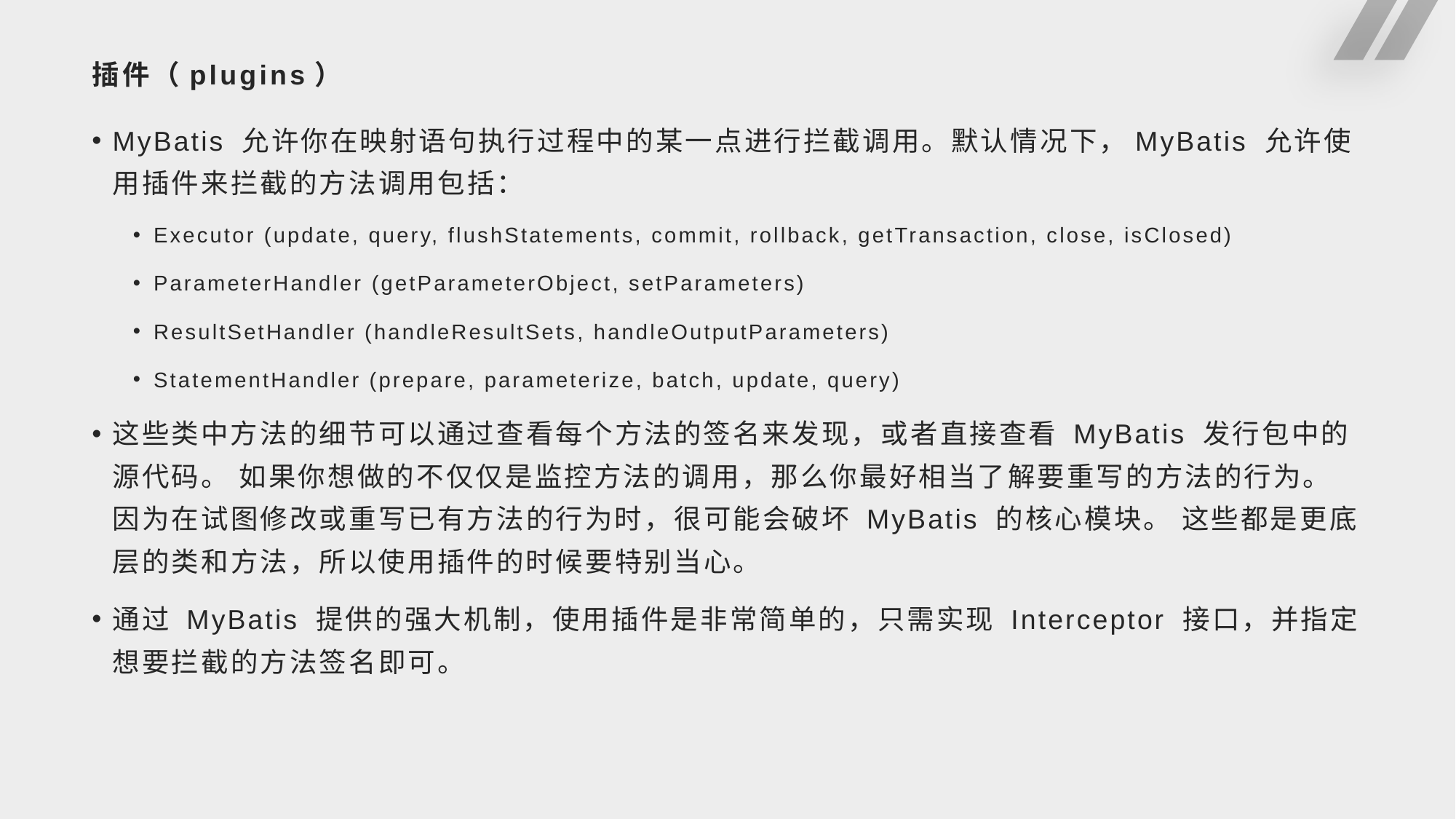

# 插件（plugins）
MyBatis 允许你在映射语句执行过程中的某一点进行拦截调用。默认情况下，MyBatis 允许使用插件来拦截的方法调用包括：
Executor (update, query, flushStatements, commit, rollback, getTransaction, close, isClosed)
ParameterHandler (getParameterObject, setParameters)
ResultSetHandler (handleResultSets, handleOutputParameters)
StatementHandler (prepare, parameterize, batch, update, query)
这些类中方法的细节可以通过查看每个方法的签名来发现，或者直接查看 MyBatis 发行包中的源代码。 如果你想做的不仅仅是监控方法的调用，那么你最好相当了解要重写的方法的行为。 因为在试图修改或重写已有方法的行为时，很可能会破坏 MyBatis 的核心模块。 这些都是更底层的类和方法，所以使用插件的时候要特别当心。
通过 MyBatis 提供的强大机制，使用插件是非常简单的，只需实现 Interceptor 接口，并指定想要拦截的方法签名即可。